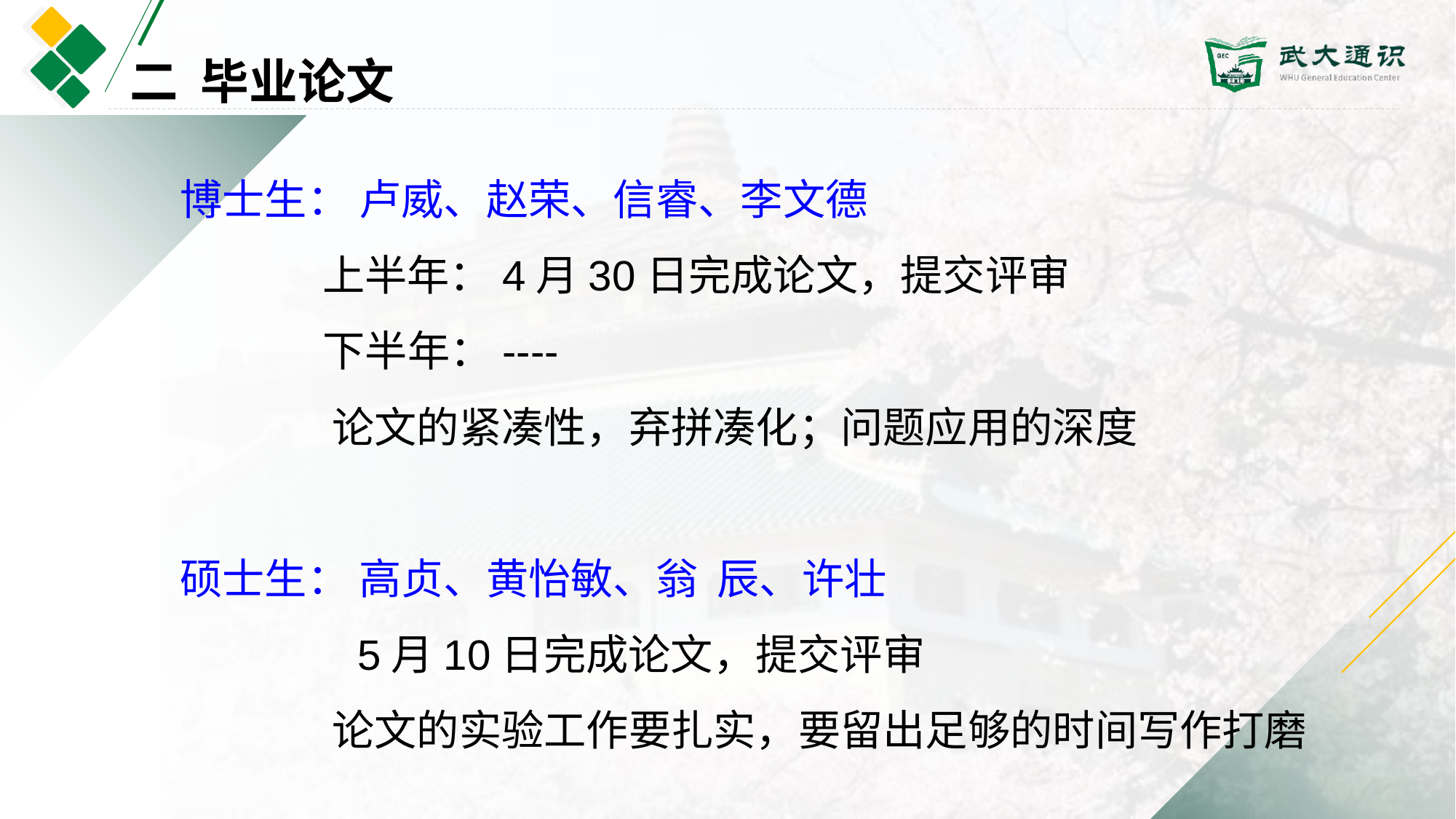

二  毕业论文

博士生： 卢威、赵荣、信睿、李文德
              上半年：4月30日完成论文，提交评审
              下半年：----
               论文的紧凑性，弃拼凑化；问题应用的深度

硕士生： 高贞、黄怡敏、翁  辰、许壮
               5月10日完成论文，提交评审
               论文的实验工作要扎实，要留出足够的时间写作打磨